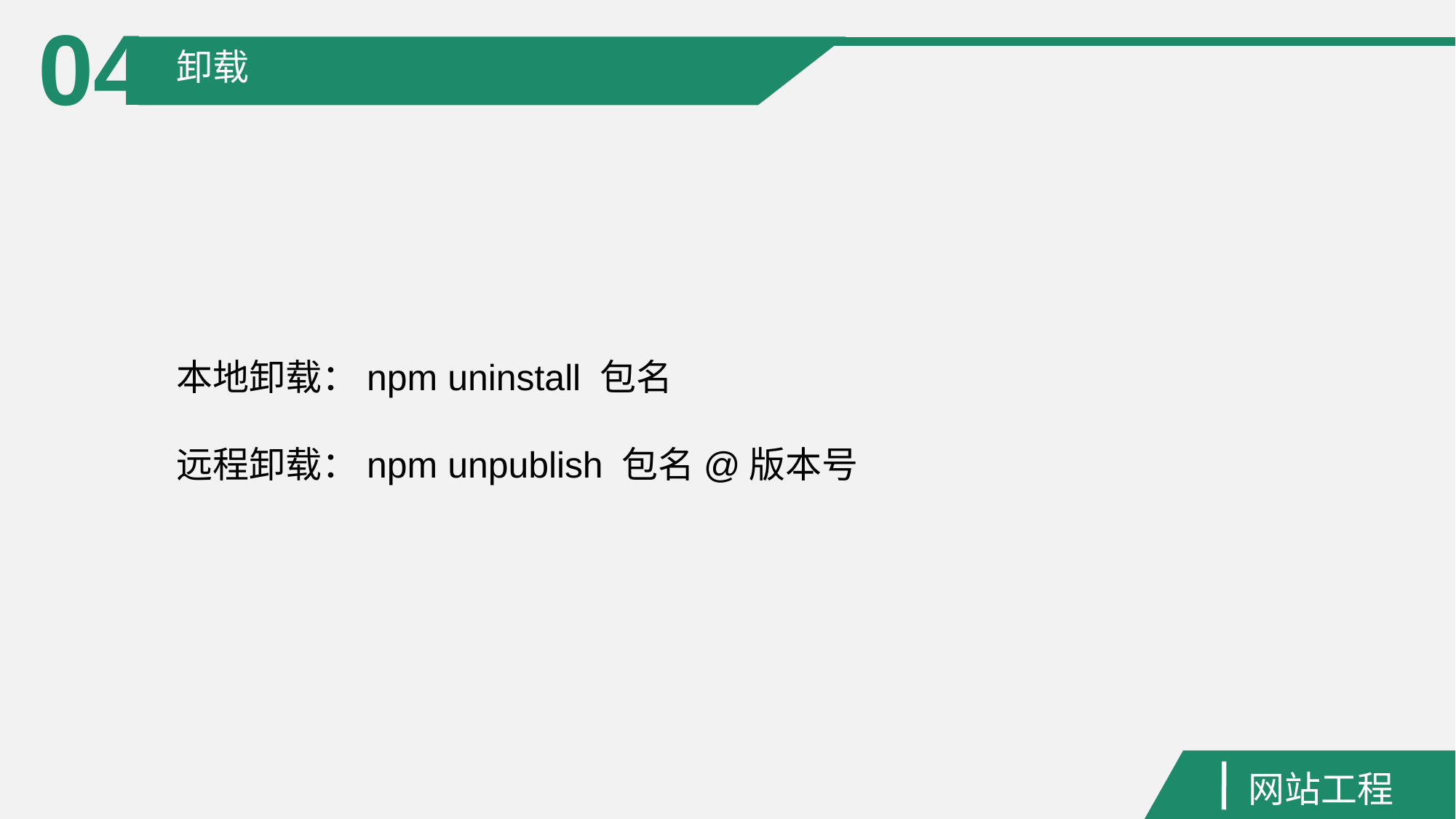

04
卸载
本地卸载：npm uninstall 包名

远程卸载：npm unpublish 包名@版本号